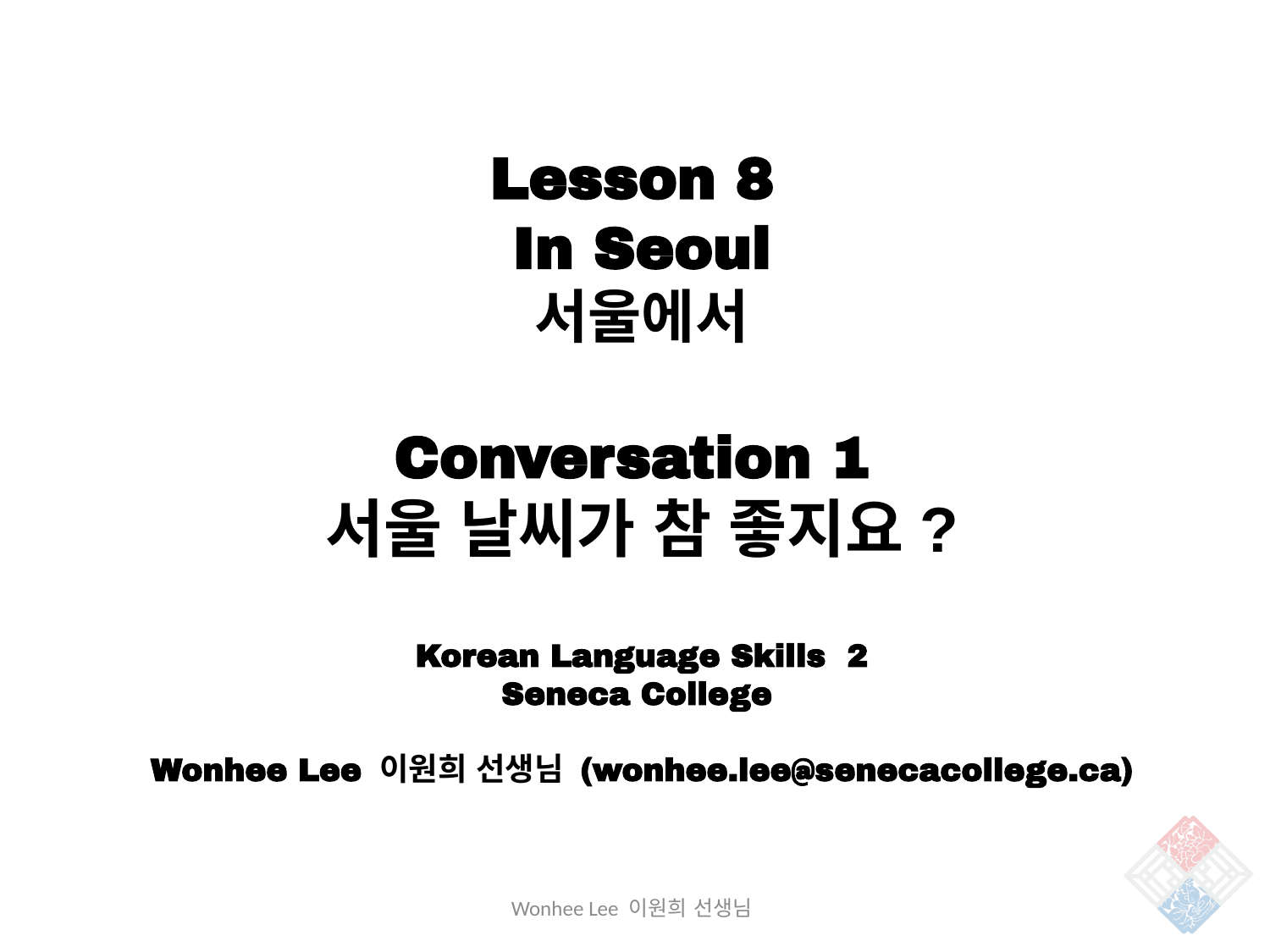

Lesson 8
In Seoul
서울에서

Conversation 1
서울 날씨가 참 좋지요?

Korean Language Skills  2
Seneca College

Wonhee Lee 이원희 선생님 (wonhee.lee@senecacollege.ca)
Wonhee Lee 이원희 선생님